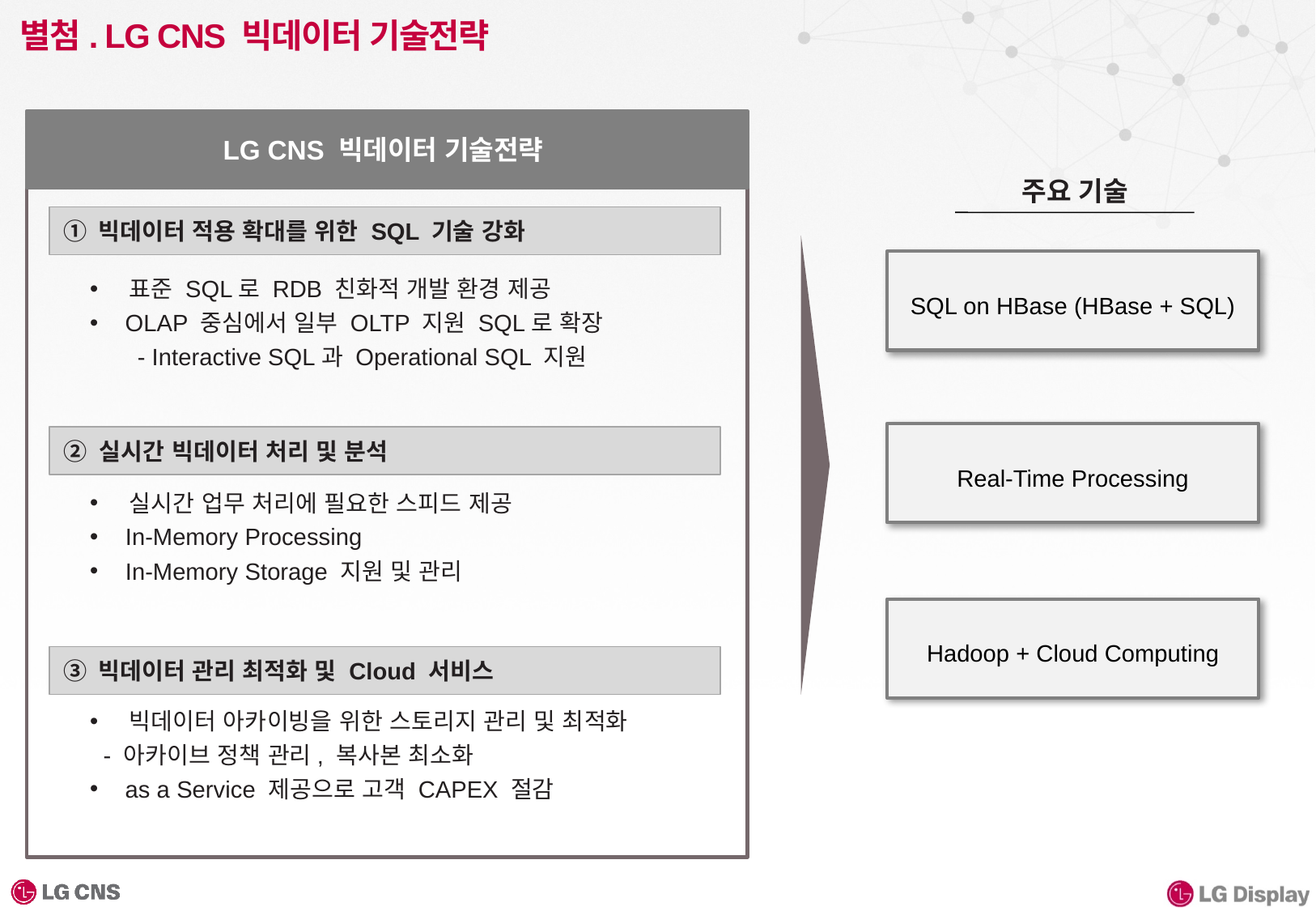

# 별첨. LG CNS 빅데이터 기술전략
LG CNS 빅데이터 기술전략

주요 기술

① 빅데이터 적용 확대를 위한 SQL 기술 강화
SQL on HBase (HBase + SQL)
 표준 SQL로 RDB 친화적 개발 환경 제공
 OLAP 중심에서 일부 OLTP 지원 SQL로 확장
  - Interactive SQL과 Operational SQL 지원
Real-Time Processing
② 실시간 빅데이터 처리 및 분석

 실시간 업무 처리에 필요한 스피드 제공
 In-Memory Processing
 In-Memory Storage 지원 및 관리
Hadoop + Cloud Computing
③ 빅데이터 관리 최적화 및 Cloud 서비스
 빅데이터 아카이빙을 위한 스토리지 관리 및 최적화
  - 아카이브 정책 관리, 복사본 최소화
 as a Service 제공으로 고객 CAPEX 절감